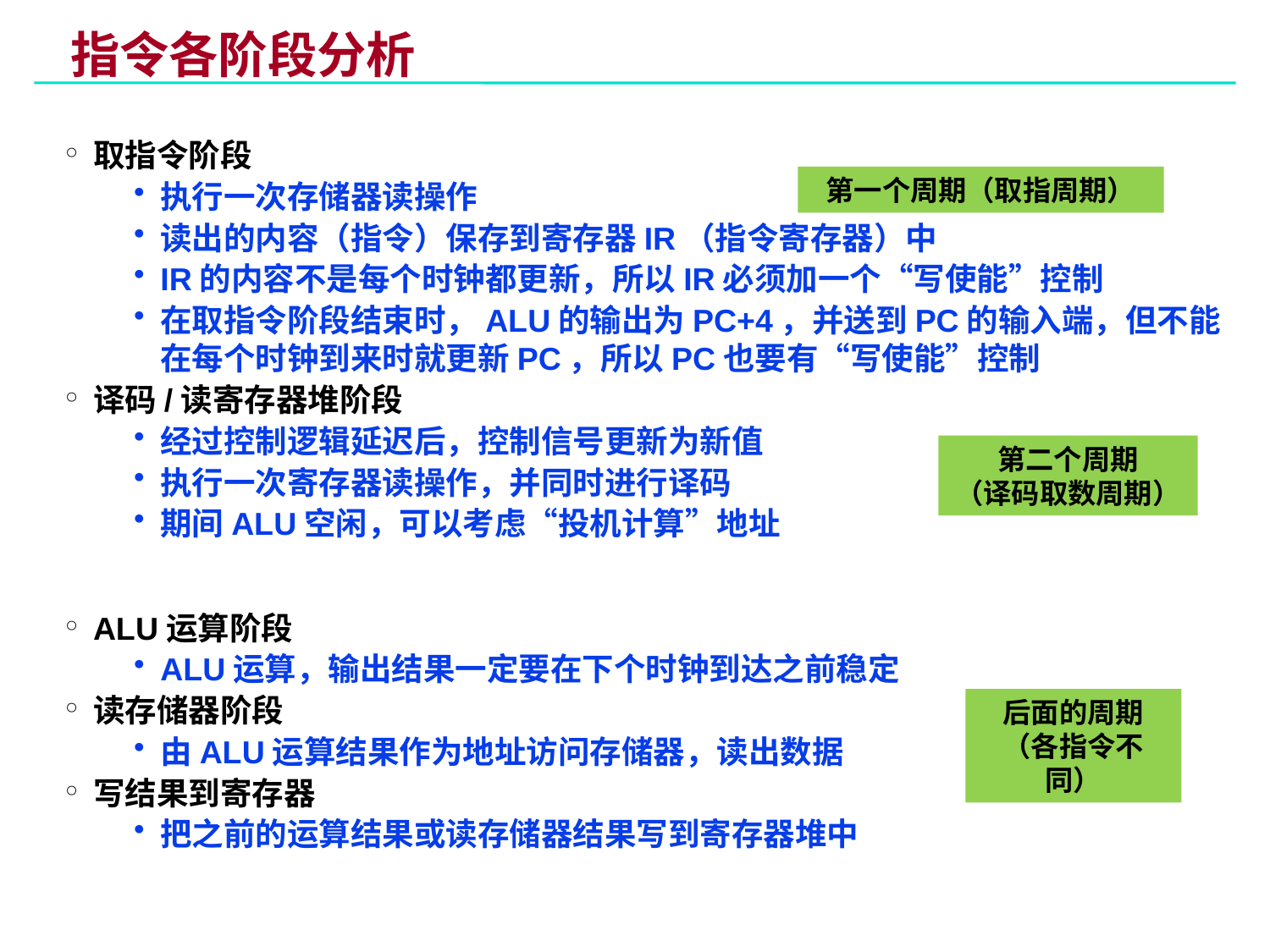

# 指令各阶段分析
取指令阶段
执行一次存储器读操作
读出的内容（指令）保存到寄存器IR（指令寄存器）中
IR的内容不是每个时钟都更新，所以IR必须加一个“写使能”控制
在取指令阶段结束时，ALU的输出为PC+4，并送到PC的输入端，但不能在每个时钟到来时就更新PC，所以PC也要有“写使能”控制
译码/读寄存器堆阶段
经过控制逻辑延迟后，控制信号更新为新值
执行一次寄存器读操作，并同时进行译码
期间ALU空闲，可以考虑“投机计算”地址

ALU运算阶段
ALU运算，输出结果一定要在下个时钟到达之前稳定
读存储器阶段
由ALU运算结果作为地址访问存储器，读出数据
写结果到寄存器
把之前的运算结果或读存储器结果写到寄存器堆中
第一个周期（取指周期）
第二个周期
（译码取数周期）
后面的周期（各指令不同）